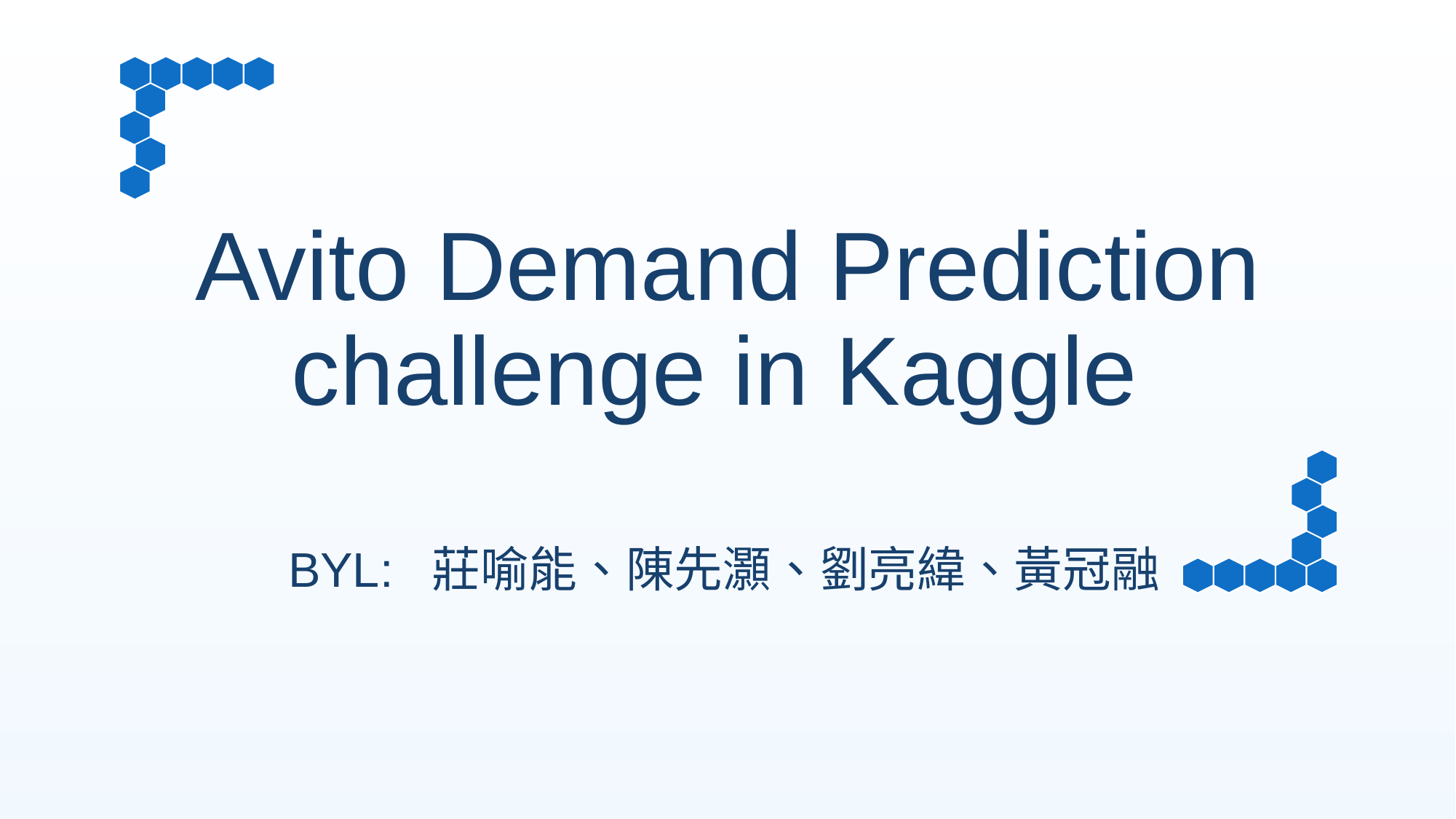

# Avito Demand Prediction challenge in Kaggle

BYL:  莊喻能、陳先灝、劉亮緯、黃冠融